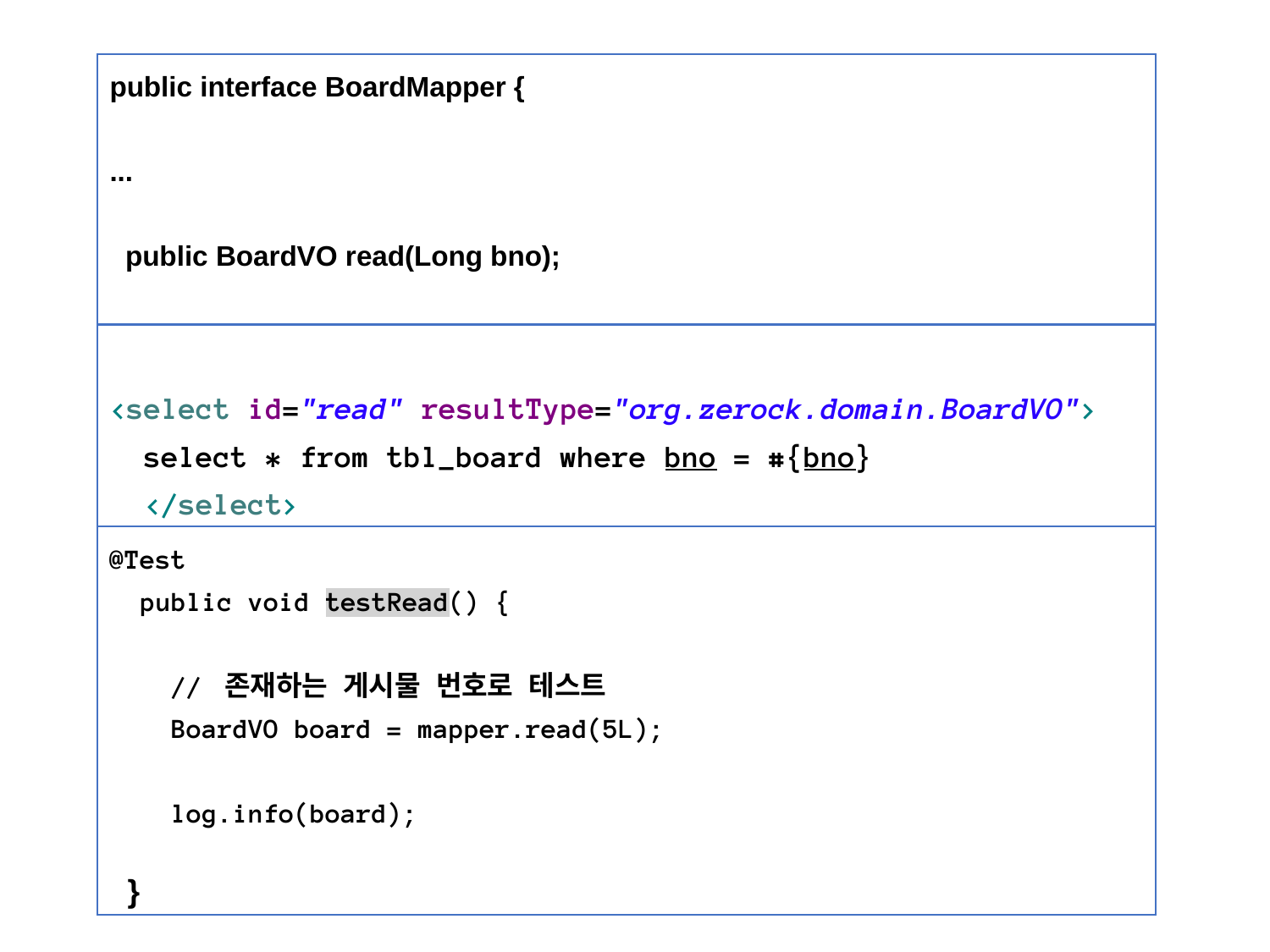

public interface BoardMapper {

...

  public BoardVO read(Long bno);

}

<select id="read" resultType="org.zerock.domain.BoardVO">
  select * from tbl_board where bno = #{bno}
  </select>
@Test
  public void testRead() {

    // 존재하는 게시물 번호로 테스트
    BoardVO board = mapper.read(5L);

    log.info(board);

  }